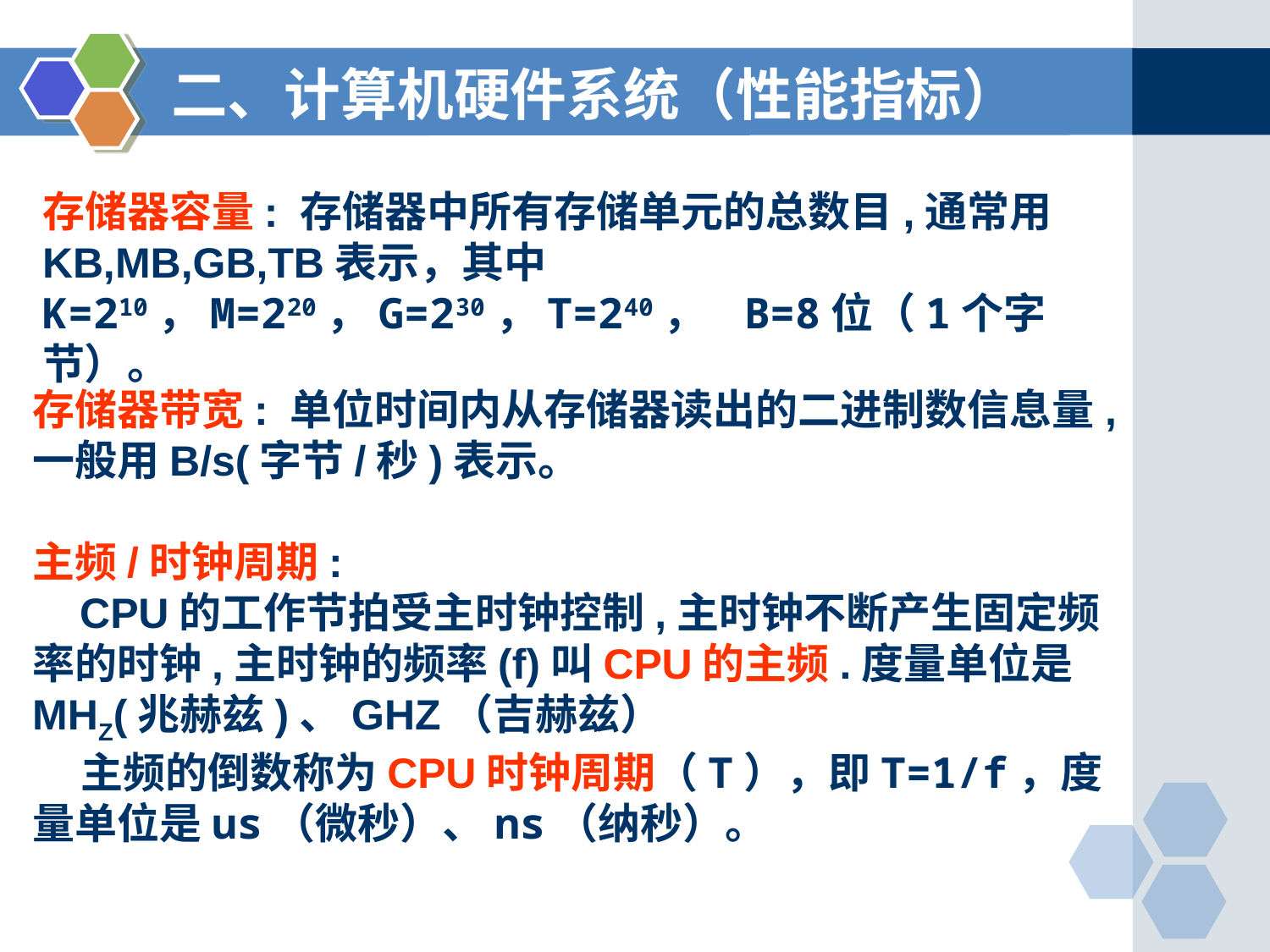

二、计算机硬件系统（性能指标）
存储器容量: 存储器中所有存储单元的总数目,通常用KB,MB,GB,TB表示，其中K=210，M=220，G=230，T=240，   B=8位（1个字节）。
存储器带宽: 单位时间内从存储器读出的二进制数信息量,一般用B/s(字节/秒)表示。

主频/时钟周期:
    CPU的工作节拍受主时钟控制,主时钟不断产生固定频率的时钟,主时钟的频率(f)叫CPU的主频.度量单位是MHZ(兆赫兹)、GHZ（吉赫兹）
    主频的倒数称为CPU时钟周期（T），即T=1/f，度量单位是us（微秒）、ns（纳秒）。
••• 63